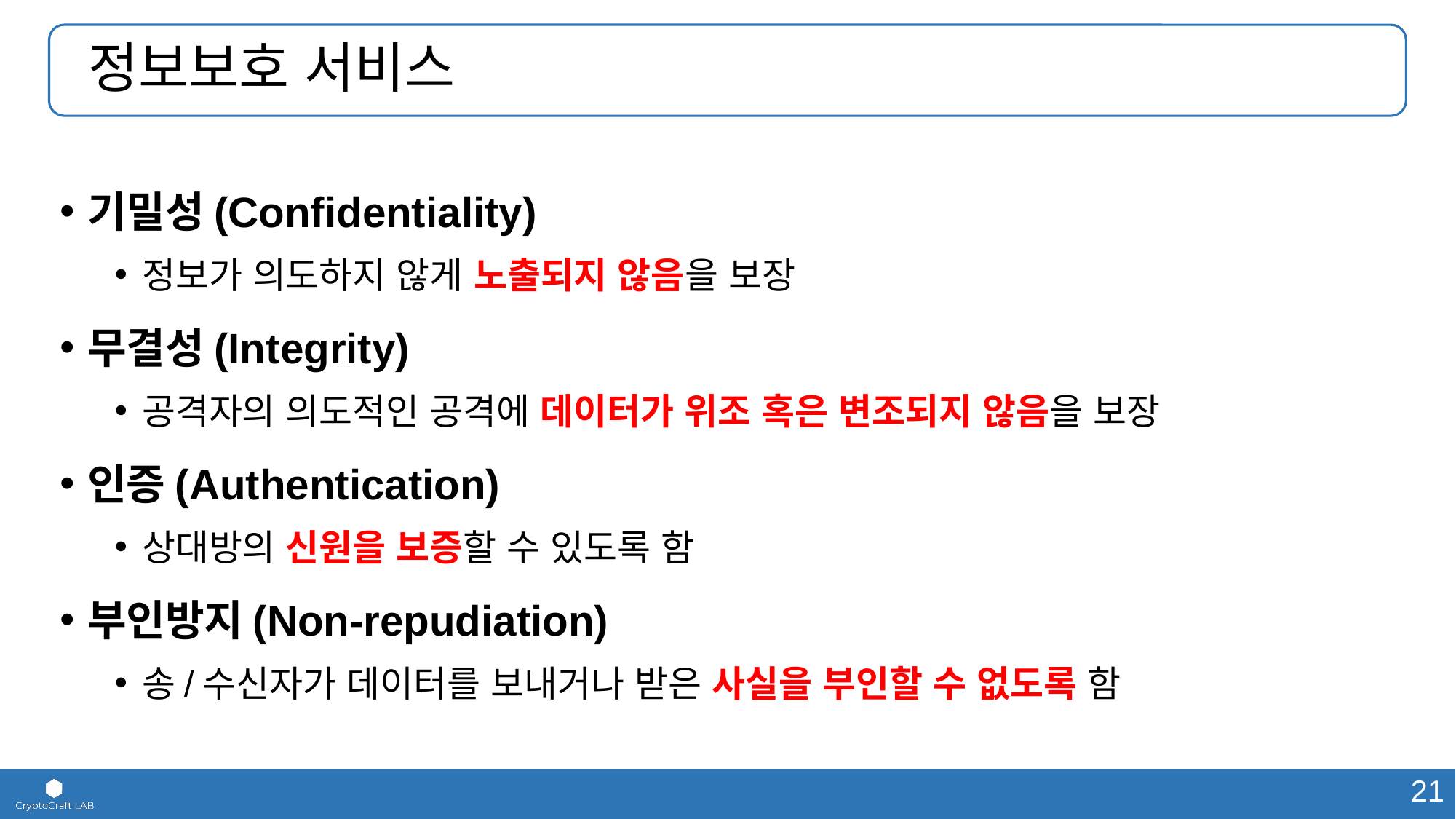

# 정보보호 서비스
기밀성(Confidentiality)
정보가 의도하지 않게 노출되지 않음을 보장
무결성(Integrity)
공격자의 의도적인 공격에 데이터가 위조 혹은 변조되지 않음을 보장
인증(Authentication)
상대방의 신원을 보증할 수 있도록 함
부인방지(Non-repudiation)
송/수신자가 데이터를 보내거나 받은 사실을 부인할 수 없도록 함